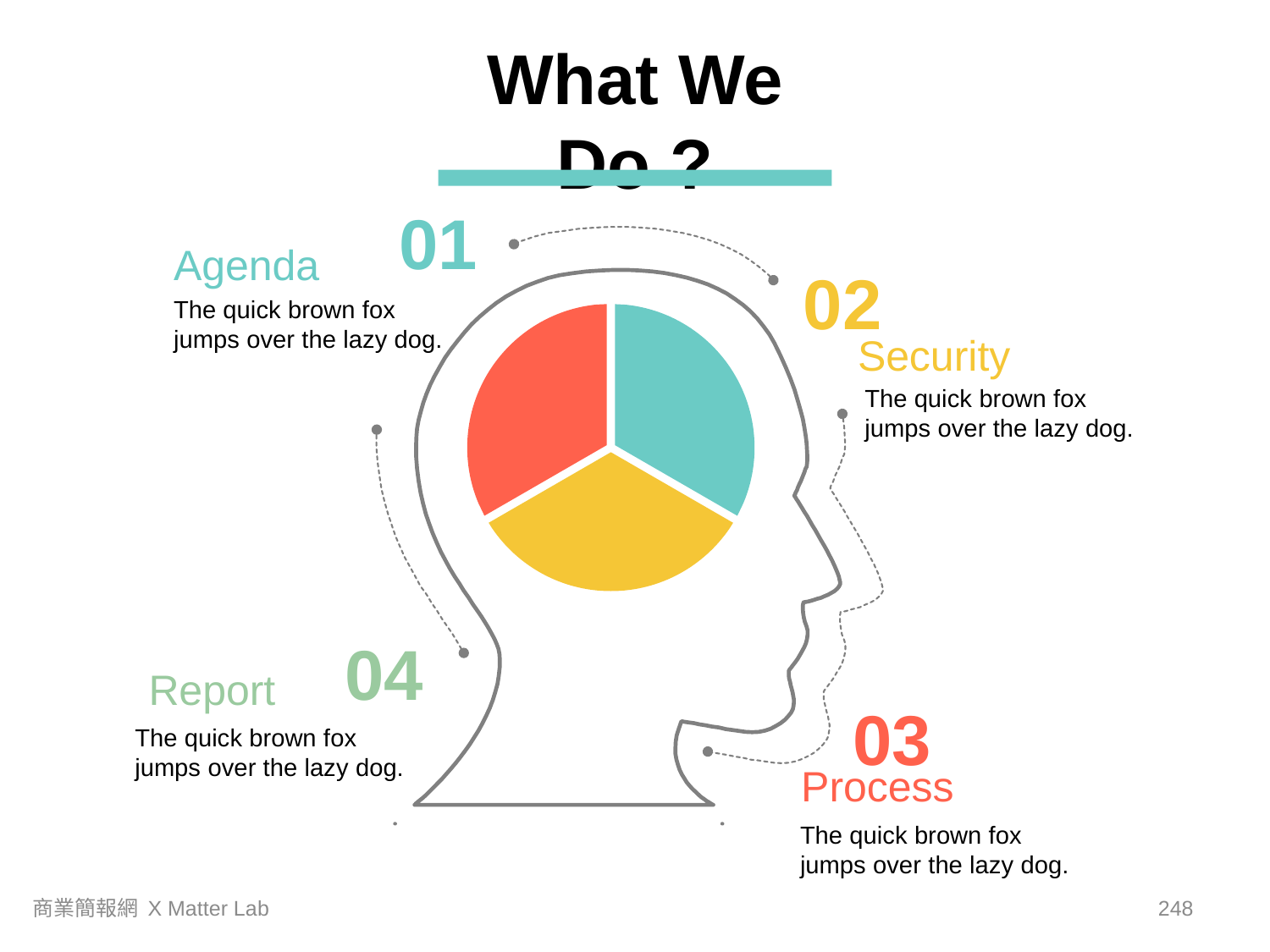

What We Do ?

01

Agenda
02

The quick brown fox jumps over the lazy dog.

Security
The quick brown fox jumps over the lazy dog.

04
Report
03
The quick brown fox jumps over the lazy dog.
Process
The quick brown fox jumps over the lazy dog.

商業簡報網 X Matter Lab
248